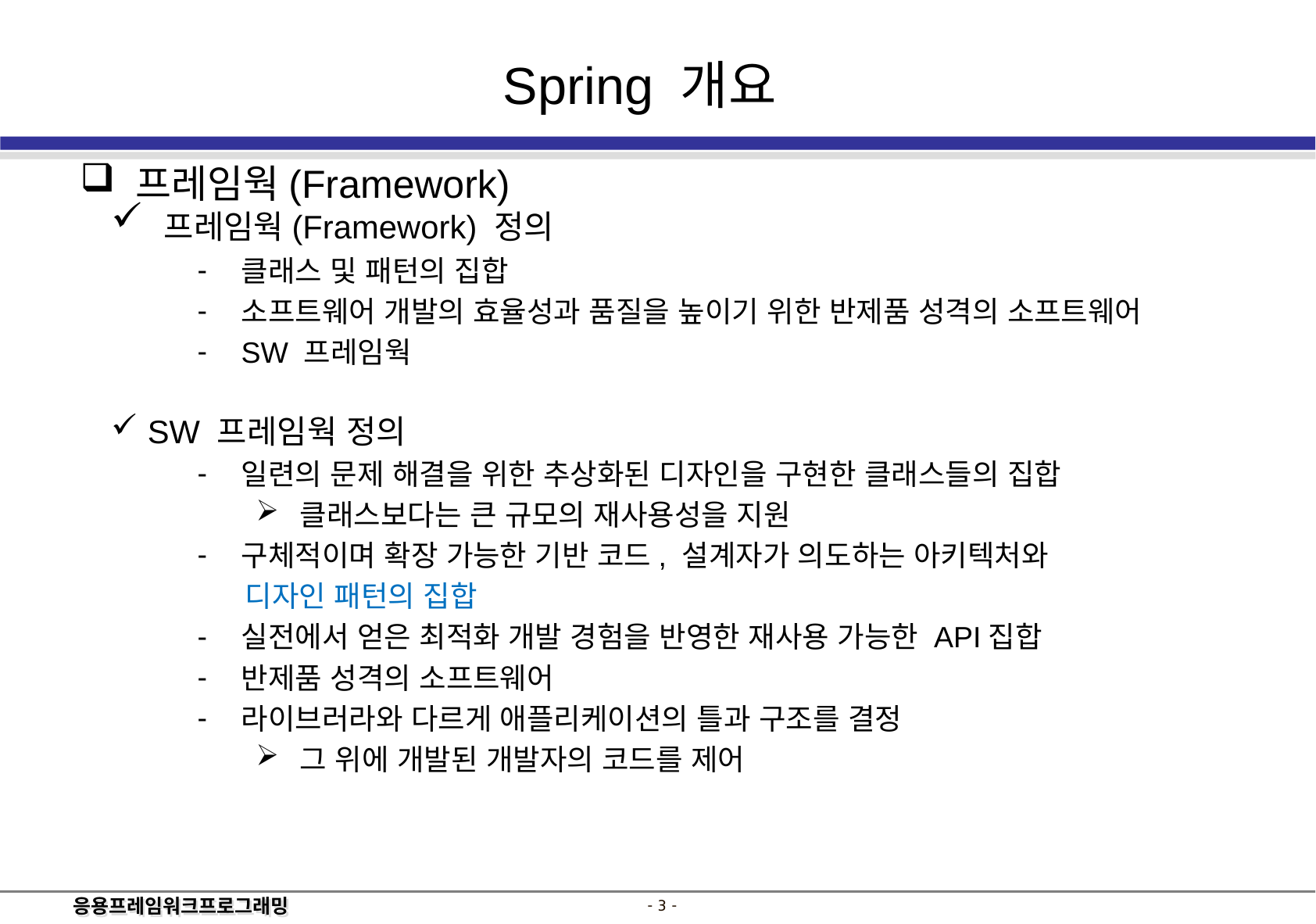

Spring 개요
 프레임웍(Framework)
 프레임웍(Framework) 정의
클래스 및 패턴의 집합
소프트웨어 개발의 효율성과 품질을 높이기 위한 반제품 성격의 소프트웨어
SW 프레임웍

 SW 프레임웍 정의
일련의 문제 해결을 위한 추상화된 디자인을 구현한 클래스들의 집합
클래스보다는 큰 규모의 재사용성을 지원
구체적이며 확장 가능한 기반 코드, 설계자가 의도하는 아키텍처와
     디자인 패턴의 집합
실전에서 얻은 최적화 개발 경험을 반영한 재사용 가능한 API집합
반제품 성격의 소프트웨어
라이브러라와 다르게 애플리케이션의 틀과 구조를 결정
그 위에 개발된 개발자의 코드를 제어
- 3 -